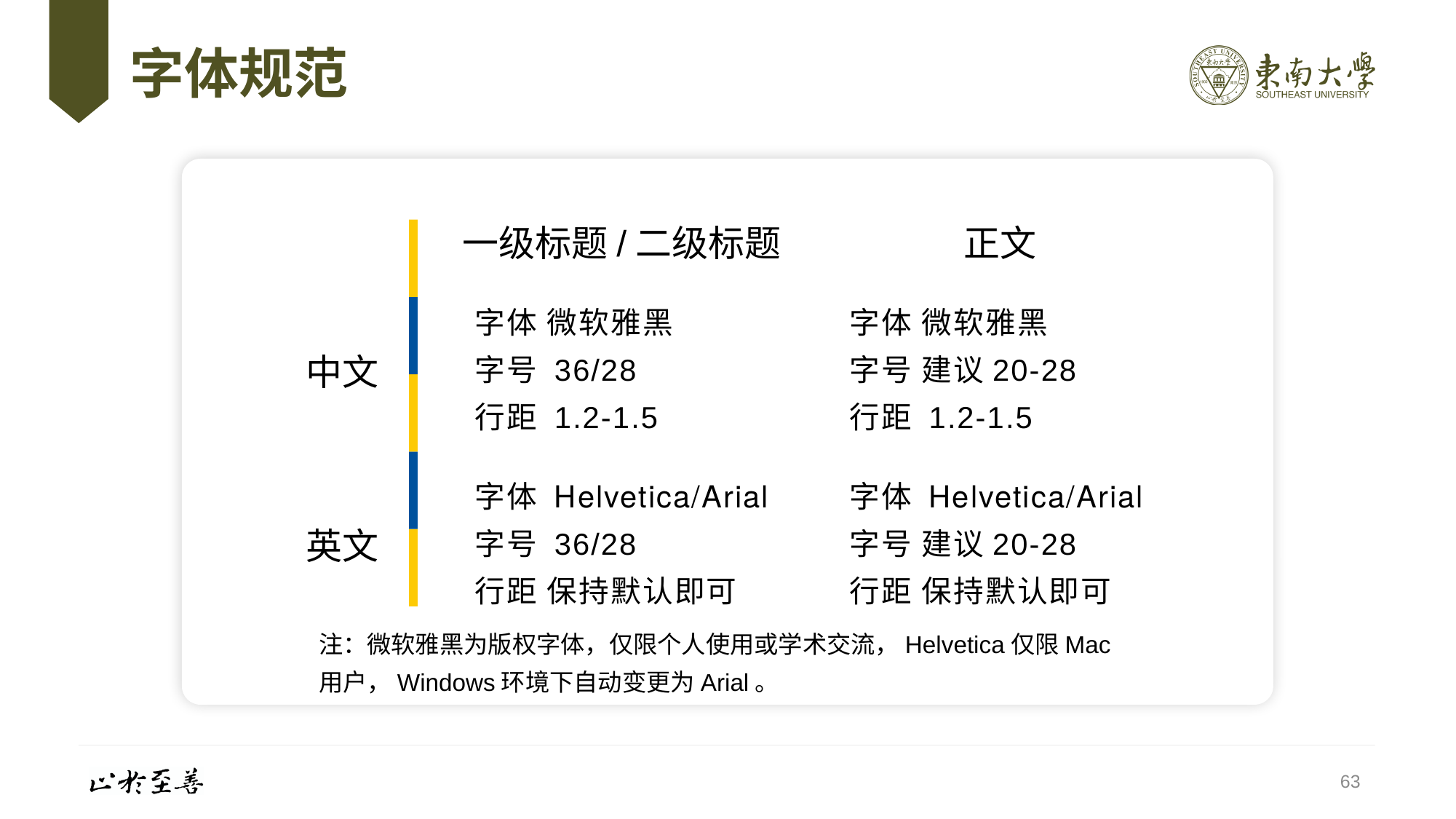

# 字体规范

 一级标题/二级标题
正文

字体 微软雅黑
字号 36/28
行距 1.2-1.5
字体 微软雅黑
字号 建议20-28
行距 1.2-1.5
中文
字体 Helvetica/Arial
字号 36/28
行距 保持默认即可
字体 Helvetica/Arial
字号 建议20-28
行距 保持默认即可
英文
注：微软雅黑为版权字体，仅限个人使用或学术交流，Helvetica仅限Mac用户，Windows环境下自动变更为Arial。
63